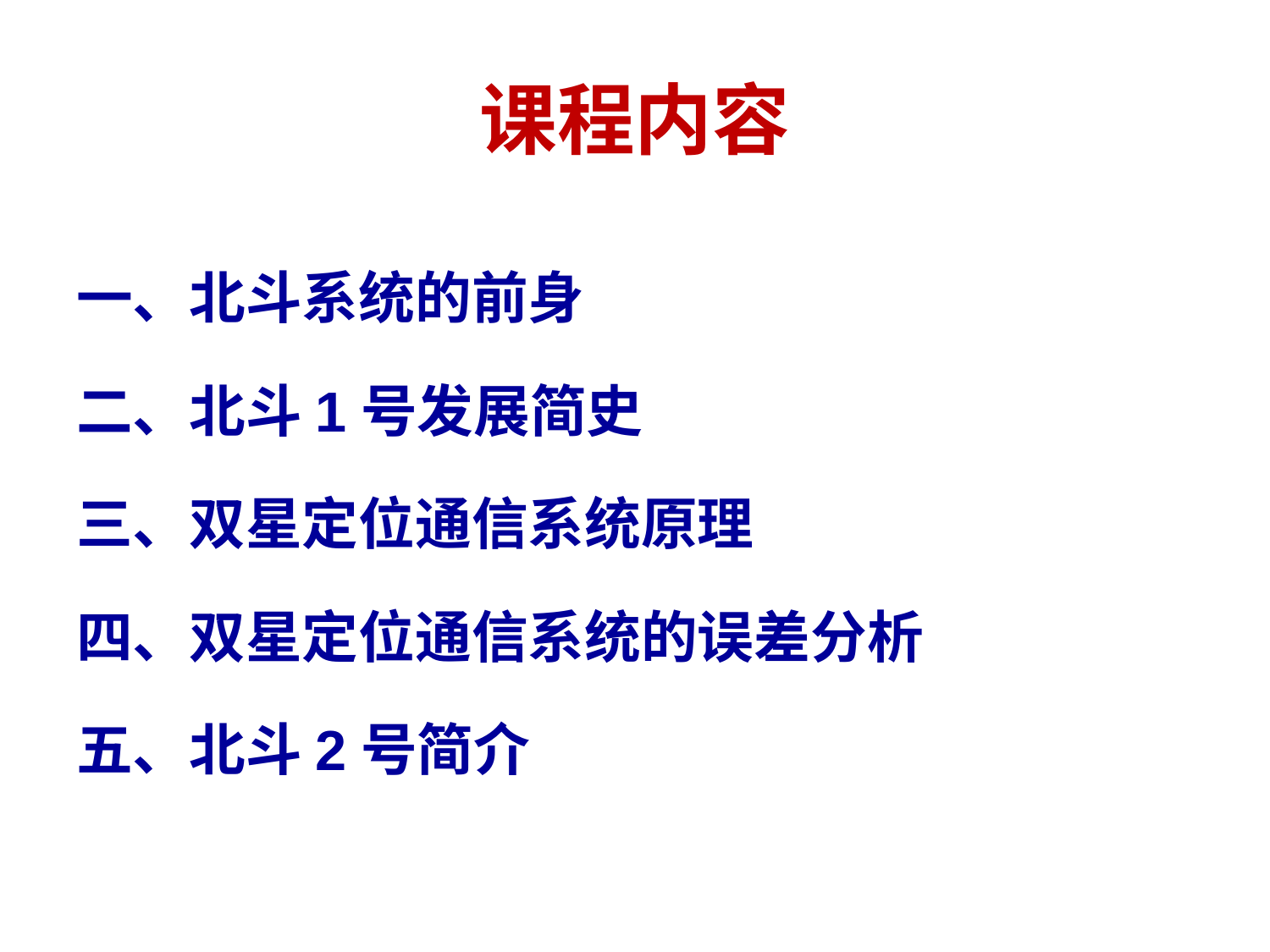

# 课程内容
一、北斗系统的前身
二、北斗1号发展简史
三、双星定位通信系统原理
四、双星定位通信系统的误差分析
五、北斗2号简介